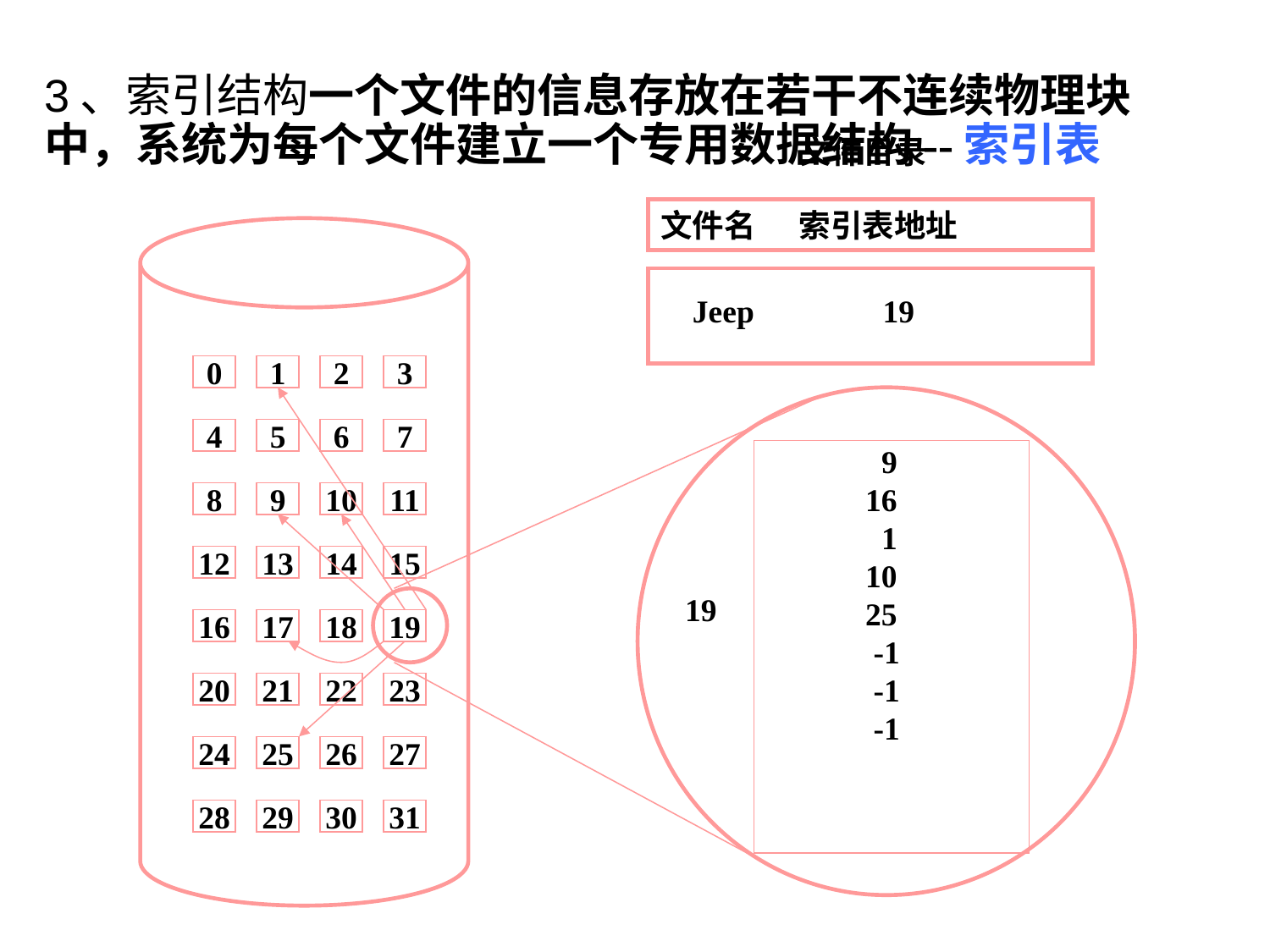

# 3、索引结构一个文件的信息存放在若干不连续物理块中，系统为每个文件建立一个专用数据结构--索引表
文件目录
文件名      索引表地址

Jeep                19
0
1
2
3
4
5
6
7
8
9
10
11
12
13
14
15
16
17
18
19
20
21
22
23
24
25
26
27
28
29
30
31

  9
16
  1
10
25
 -1
 -1
 -1

19